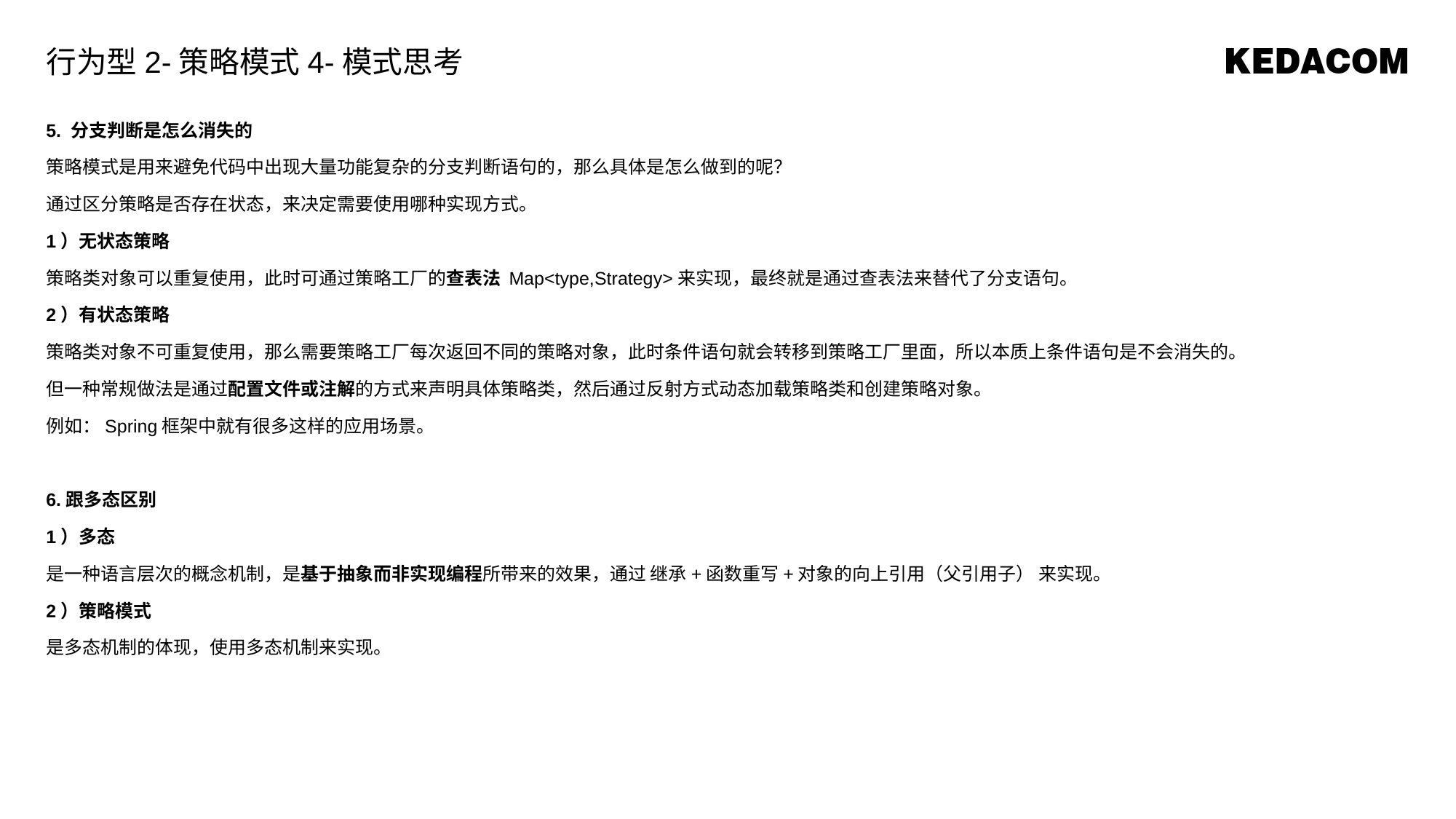

行为型2-策略模式4-模式思考
5. 分支判断是怎么消失的
策略模式是用来避免代码中出现大量功能复杂的分支判断语句的，那么具体是怎么做到的呢？
通过区分策略是否存在状态，来决定需要使用哪种实现方式。
1）无状态策略
策略类对象可以重复使用，此时可通过策略工厂的查表法 Map<type,Strategy>来实现，最终就是通过查表法来替代了分支语句。
2）有状态策略
策略类对象不可重复使用，那么需要策略工厂每次返回不同的策略对象，此时条件语句就会转移到策略工厂里面，所以本质上条件语句是不会消失的。
但一种常规做法是通过配置文件或注解的方式来声明具体策略类，然后通过反射方式动态加载策略类和创建策略对象。
例如：Spring框架中就有很多这样的应用场景。

6.跟多态区别
1）多态
是一种语言层次的概念机制，是基于抽象而非实现编程所带来的效果，通过 继承+函数重写+对象的向上引用（父引用子） 来实现。
2）策略模式
是多态机制的体现，使用多态机制来实现。